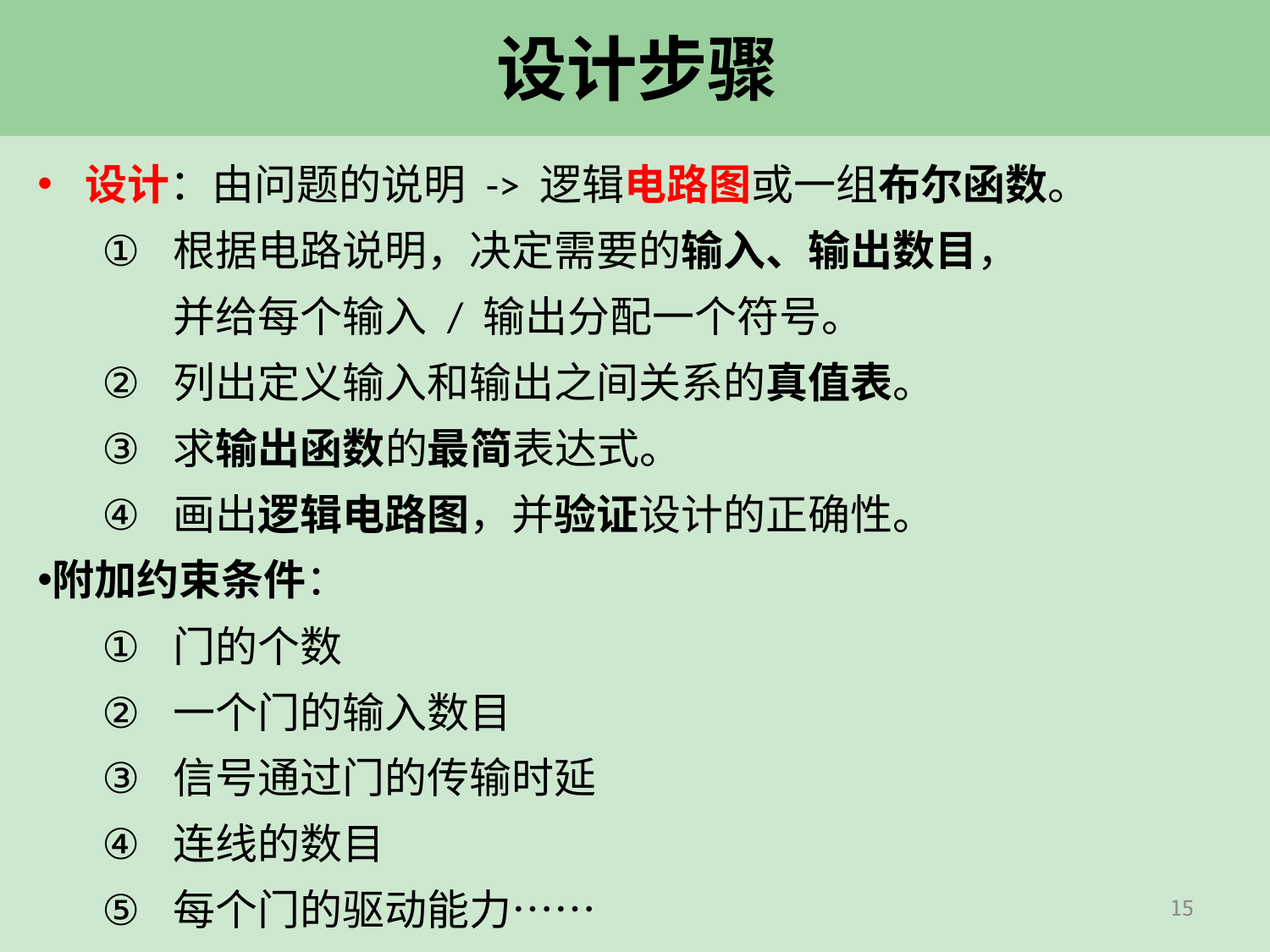

# 设计步骤
设计：由问题的说明 -> 逻辑电路图或一组布尔函数。
根据电路说明，决定需要的输入、输出数目，
并给每个输入 / 输出分配一个符号。
列出定义输入和输出之间关系的真值表。
求输出函数的最简表达式。
画出逻辑电路图，并验证设计的正确性。
附加约束条件：
门的个数
一个门的输入数目
信号通过门的传输时延
连线的数目
每个门的驱动能力……
15